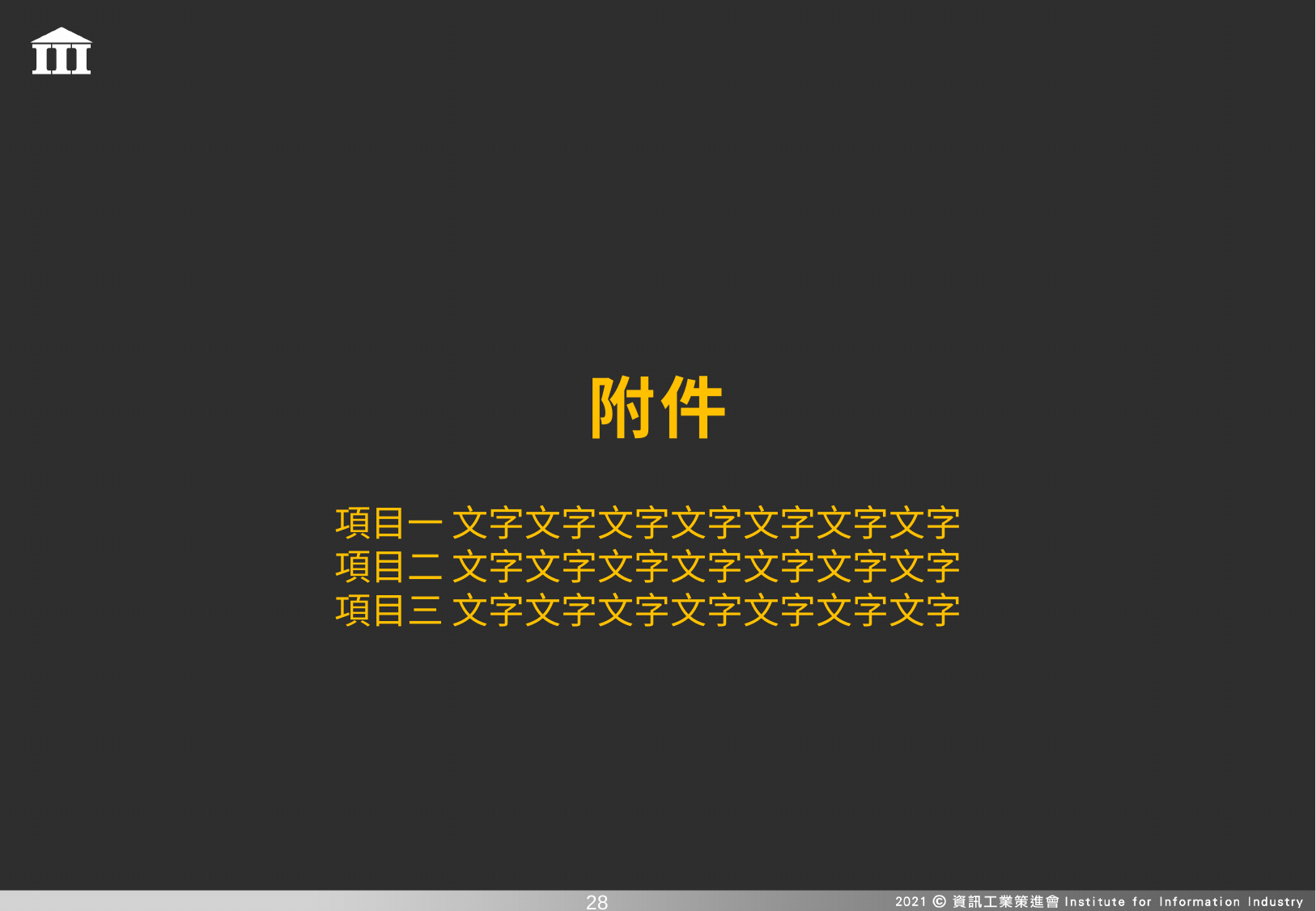

# 附件
項目一 文字文字文字文字文字文字文字
項目二 文字文字文字文字文字文字文字
項目三 文字文字文字文字文字文字文字